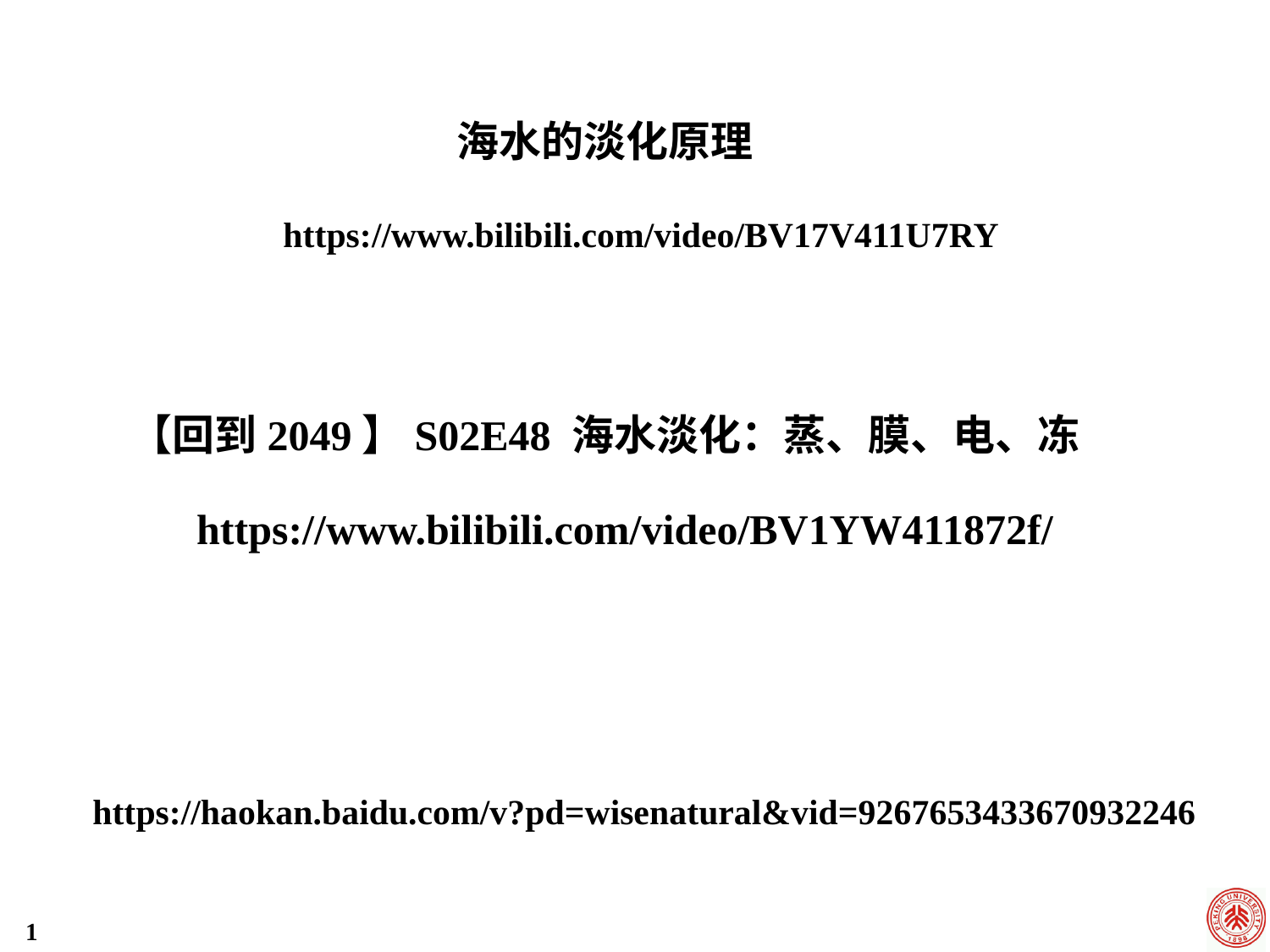

海水的淡化原理
https://www.bilibili.com/video/BV17V411U7RY
【回到2049】S02E48 海水淡化：蒸、膜、电、冻
https://www.bilibili.com/video/BV1YW411872f/
https://haokan.baidu.com/v?pd=wisenatural&vid=9267653433670932246
1